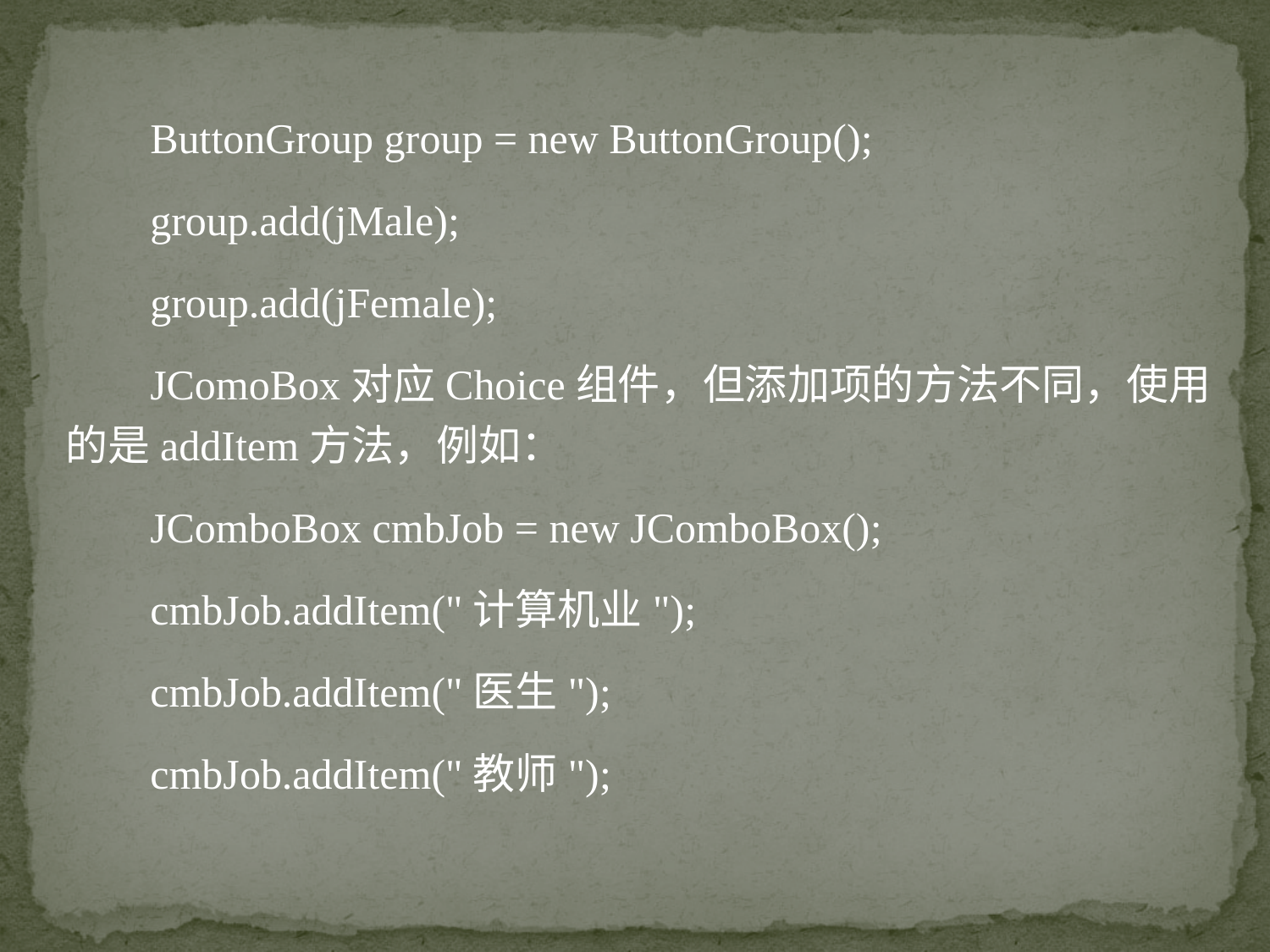

ButtonGroup group = new ButtonGroup();
        group.add(jMale);
        group.add(jFemale);
        JComoBox对应Choice组件，但添加项的方法不同，使用的是addItem方法，例如：
        JComboBox cmbJob = new JComboBox();
        cmbJob.addItem("计算机业");
        cmbJob.addItem("医生");
        cmbJob.addItem("教师");